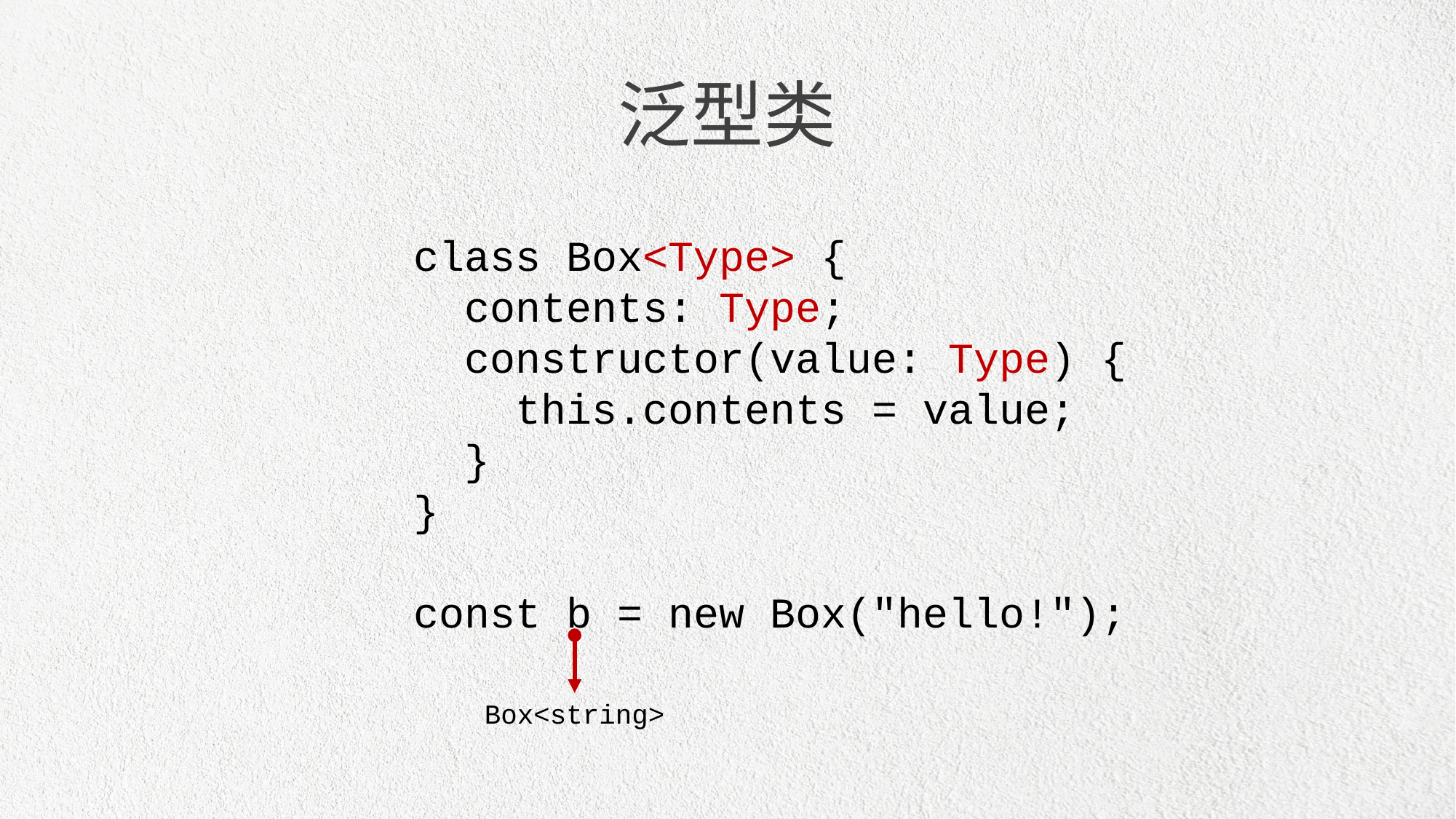

泛型类
class Box<Type> {
  contents: Type;
  constructor(value: Type) {
    this.contents = value;
  }
}

const b = new Box("hello!");
Box<string>